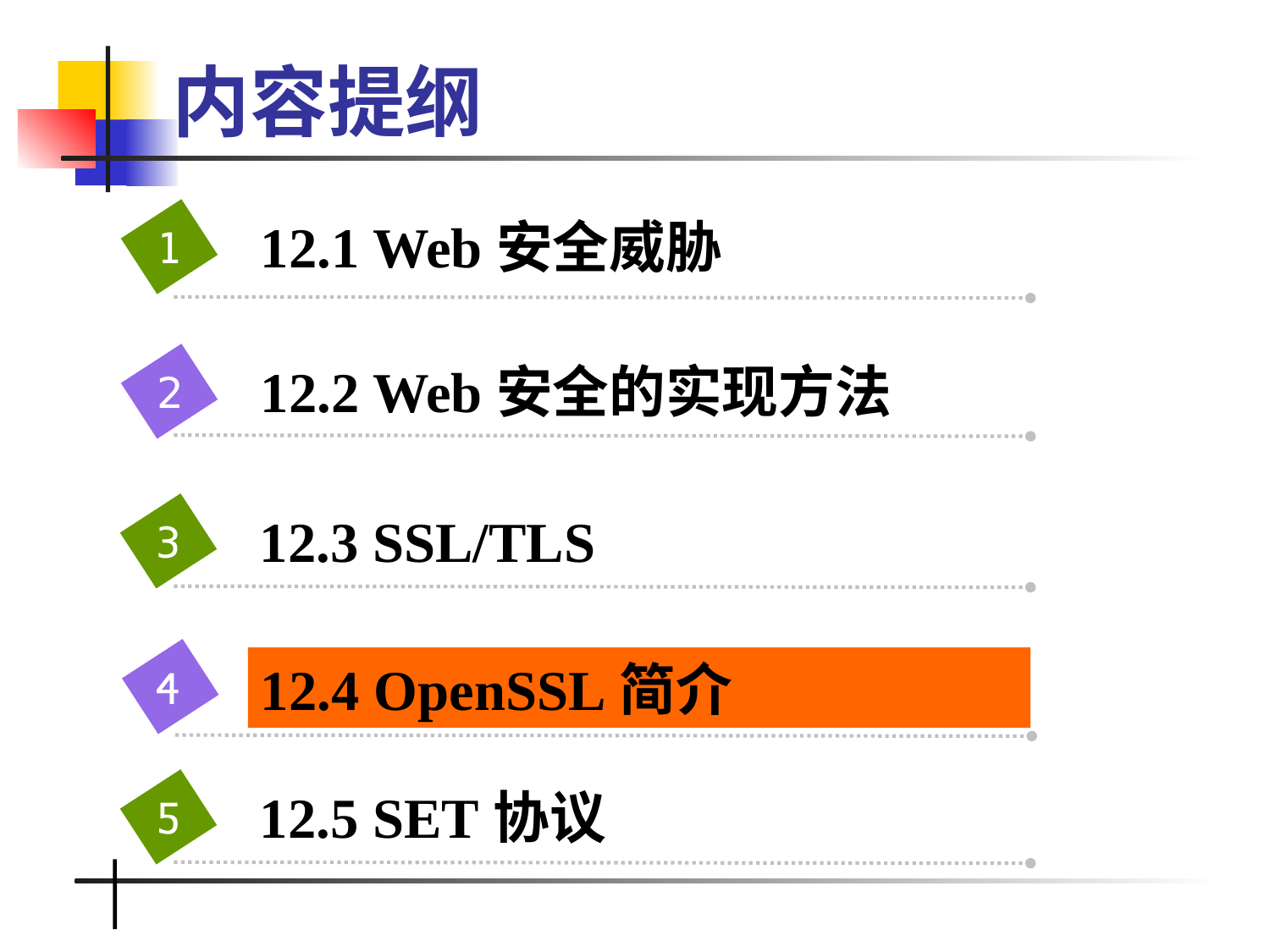

# 内容提纲

12.1 Web安全威胁

1

12.2 Web安全的实现方法

2

12.3 SSL/TLS

3

12.4 OpenSSL简介

4

12.5 SET协议

5